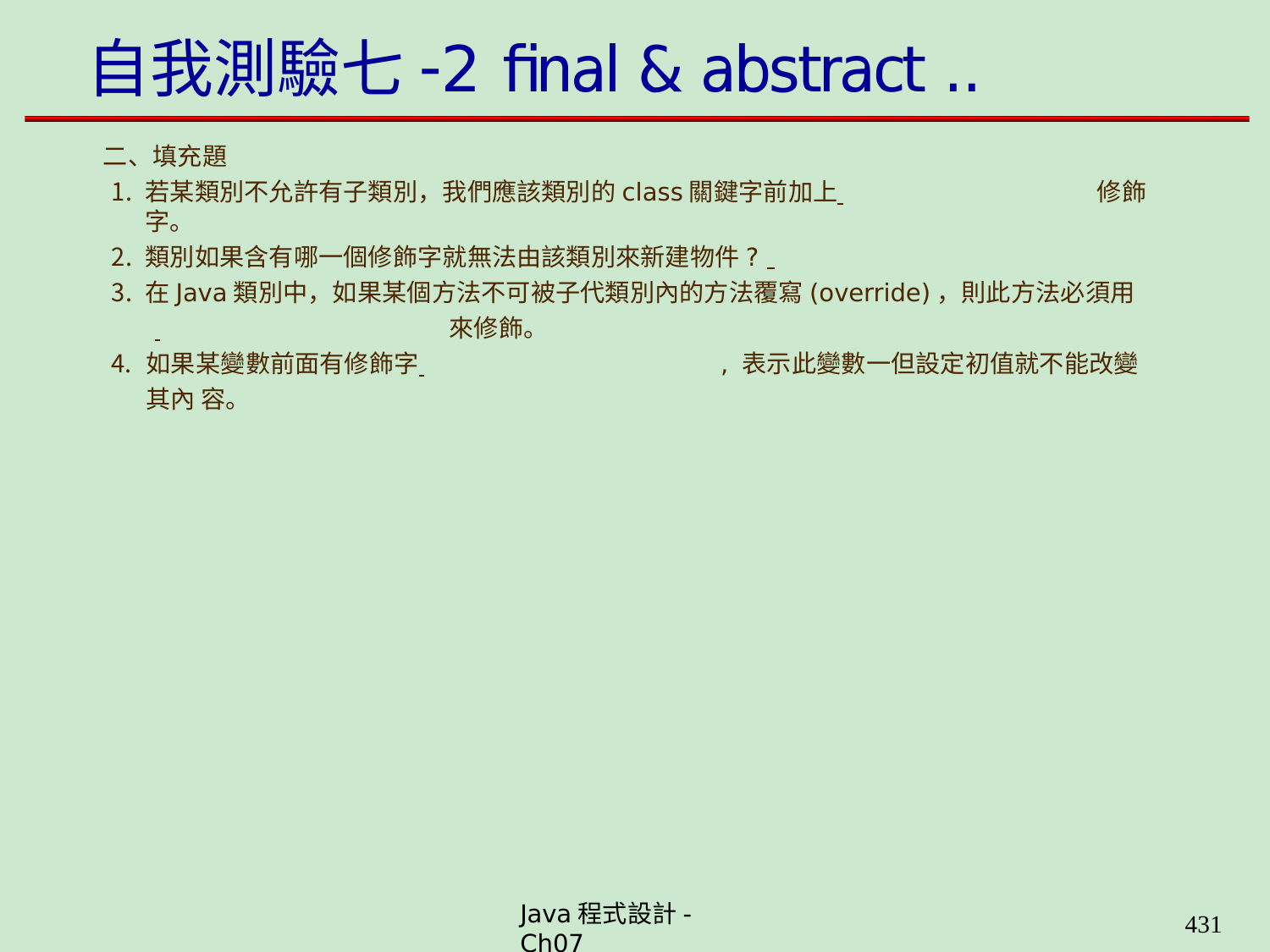

# 自我測驗七-2	final & abstract ..
二、填充題
若某類別不允許有子類別，我們應該類別的class關鍵字前加上 	 修飾字。
類別如果含有哪一個修飾字就無法由該類別來新建物件?
在Java類別中，如果某個方法不可被子代類別內的方法覆寫(override)，則此方法必須用
 	來修飾。
如果某變數前面有修飾字 	, 表示此變數一但設定初值就不能改變其內 容。
Java程式設計-Ch07
431